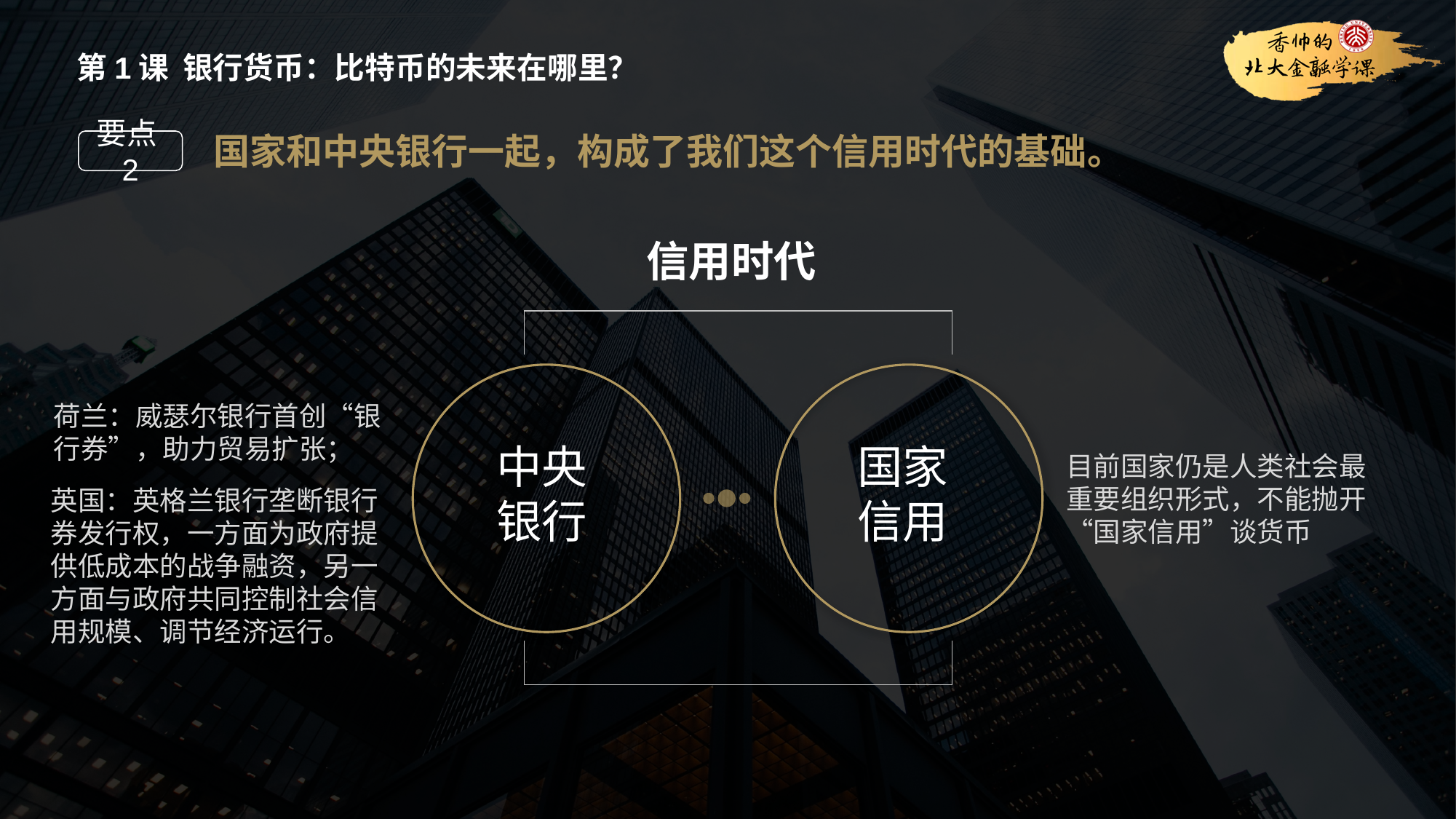

第1课  银行货币：比特币的未来在哪里？
国家和中央银行一起，构成了我们这个信用时代的基础。
要点2
信用时代

中央
银行
国家
信用

目前国家仍是人类社会最重要组织形式，不能抛开“国家信用”谈货币
荷兰：威瑟尔银行首创“银行券”，助力贸易扩张；
英国：英格兰银行垄断银行
券发行权，一方面为政府提供低成本的战争融资，另一方面与政府共同控制社会信用规模、调节经济运行。